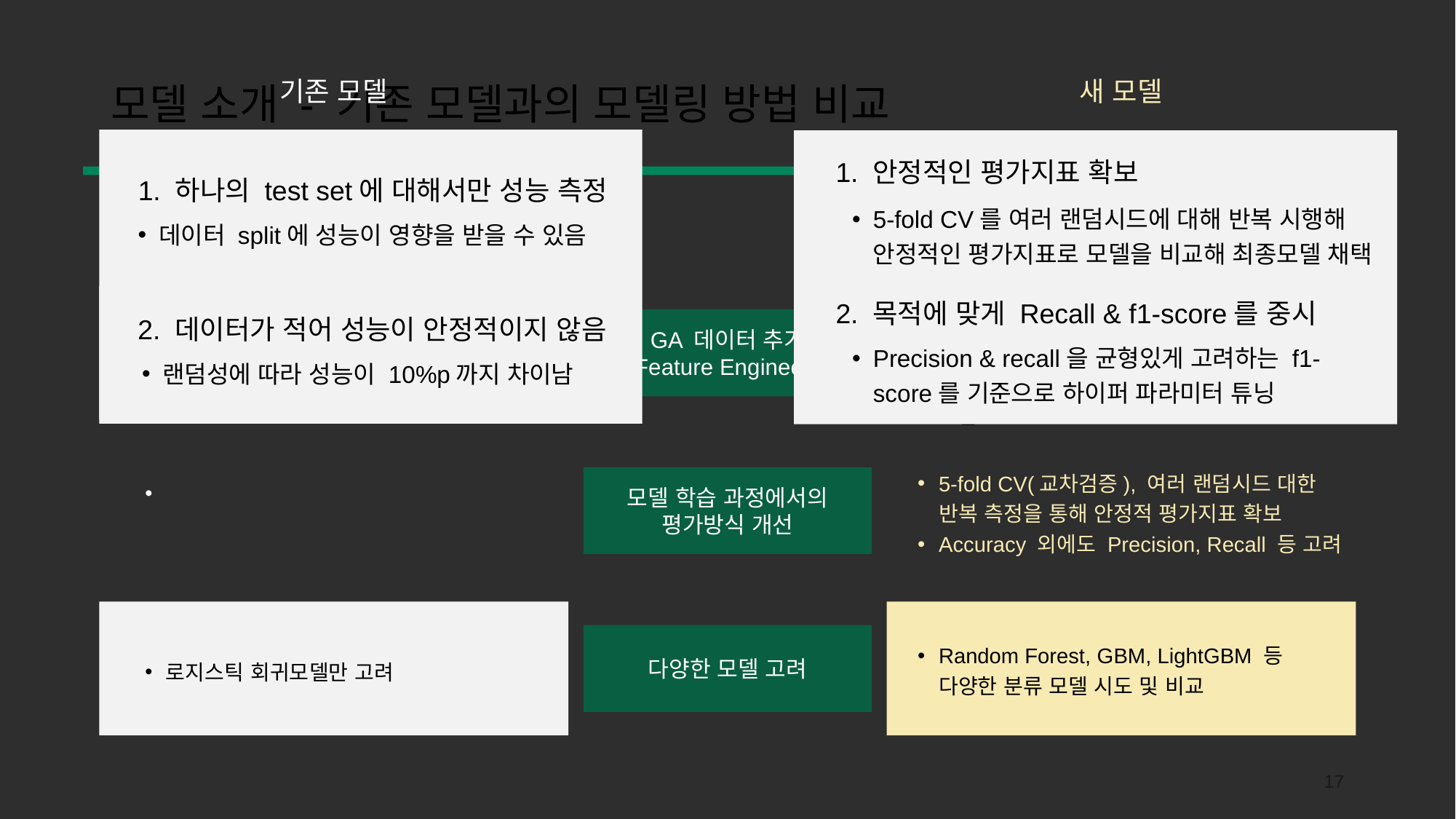

기존 모델
새 모델
# 모델 소개 - 기존 모델과의 모델링 방법 비교

1. 안정적인 평가지표 확보
1. 하나의 test set에 대해서만 성능 측정

5-fold CV를 여러 랜덤시드에 대해 반복 시행해
안정적인 평가지표로 모델을 비교해 최종모델 채택
데이터 split에 성능이 영향을 받을 수 있음
기존 모델
새 모델
2. 목적에 맞게 Recall & f1-score를 중시

2. 데이터가 적어 성능이 안정적이지 않음
GA 데이터 활용 고도화
최소한의 피쳐만 사용 (3-40개)
실제 사용 맥락에 맞는 데이터만 학습에 포함
GA 데이터 추가
& Feature Engineering
지나치게 많은 개별 피쳐 (1000개)
입고 후 데이터가 학습 과정에 포함됨
Precision & recall을 균형있게 고려하는 f1-score를 기준으로 하이퍼 파라미터 튜닝
랜덤성에 따라 성능이 10%p까지 차이남
5-fold CV(교차검증), 여러 랜덤시드 대한
반복 측정을 통해 안정적 평가지표 확보
Accuracy 외에도 Precision, Recall 등 고려
모델 학습 과정에서의
평가방식 개선
부족한 학습 데이터
→ 성능 측정의 변동성이 심함

다양한 모델 고려
Random Forest, GBM, LightGBM 등
다양한 분류 모델 시도 및 비교
로지스틱 회귀모델만 고려
17